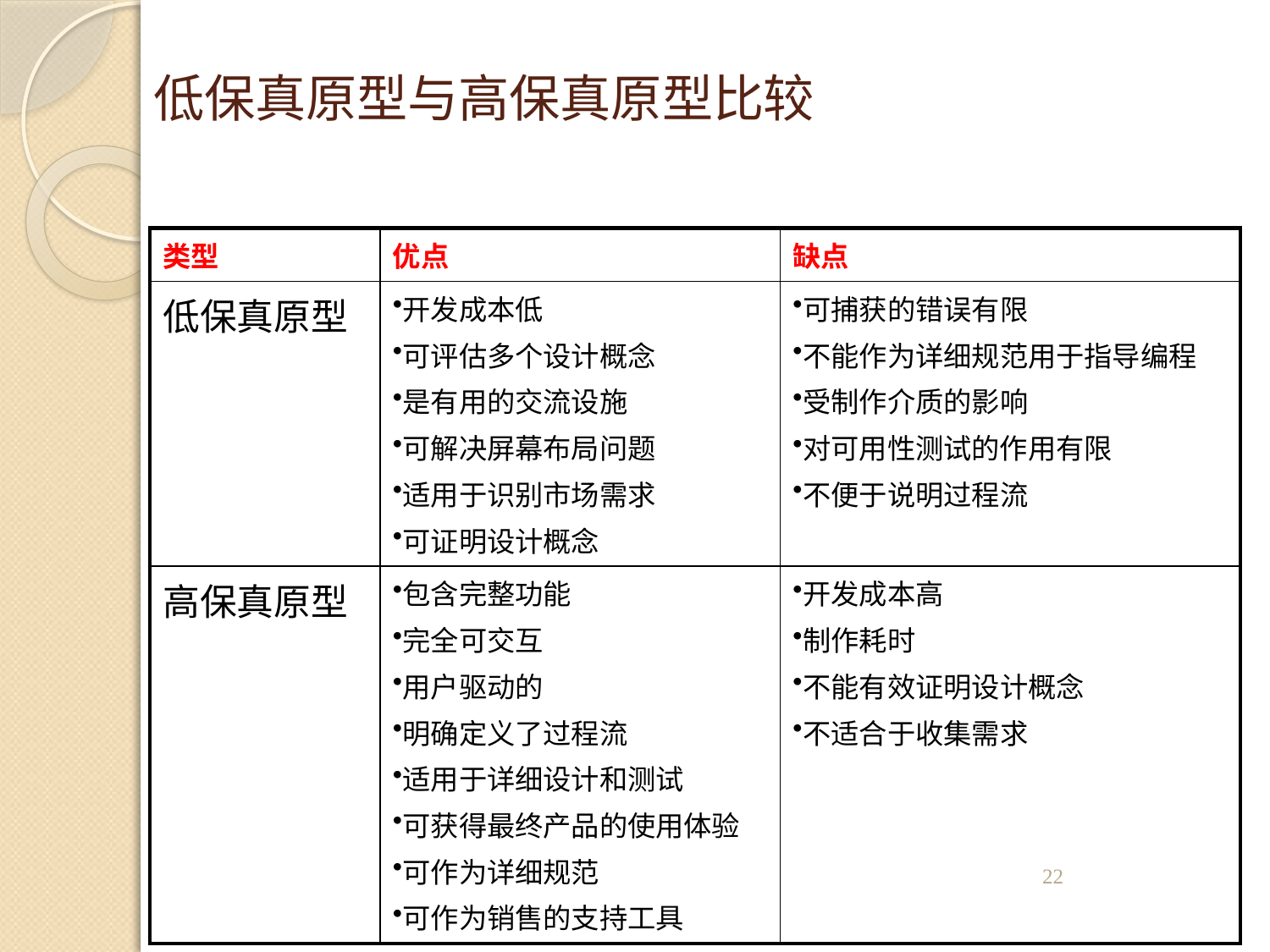

# 低保真原型与高保真原型比较
| 类型 | 优点 | 缺点 |
| --- | --- | --- |
| 低保真原型 | 开发成本低 可评估多个设计概念 是有用的交流设施 可解决屏幕布局问题 适用于识别市场需求 可证明设计概念 | 可捕获的错误有限 不能作为详细规范用于指导编程 受制作介质的影响 对可用性测试的作用有限 不便于说明过程流 |
| 高保真原型 | 包含完整功能 完全可交互 用户驱动的 明确定义了过程流 适用于详细设计和测试 可获得最终产品的使用体验 可作为详细规范 可作为销售的支持工具 | 开发成本高 制作耗时 不能有效证明设计概念 不适合于收集需求 |
22